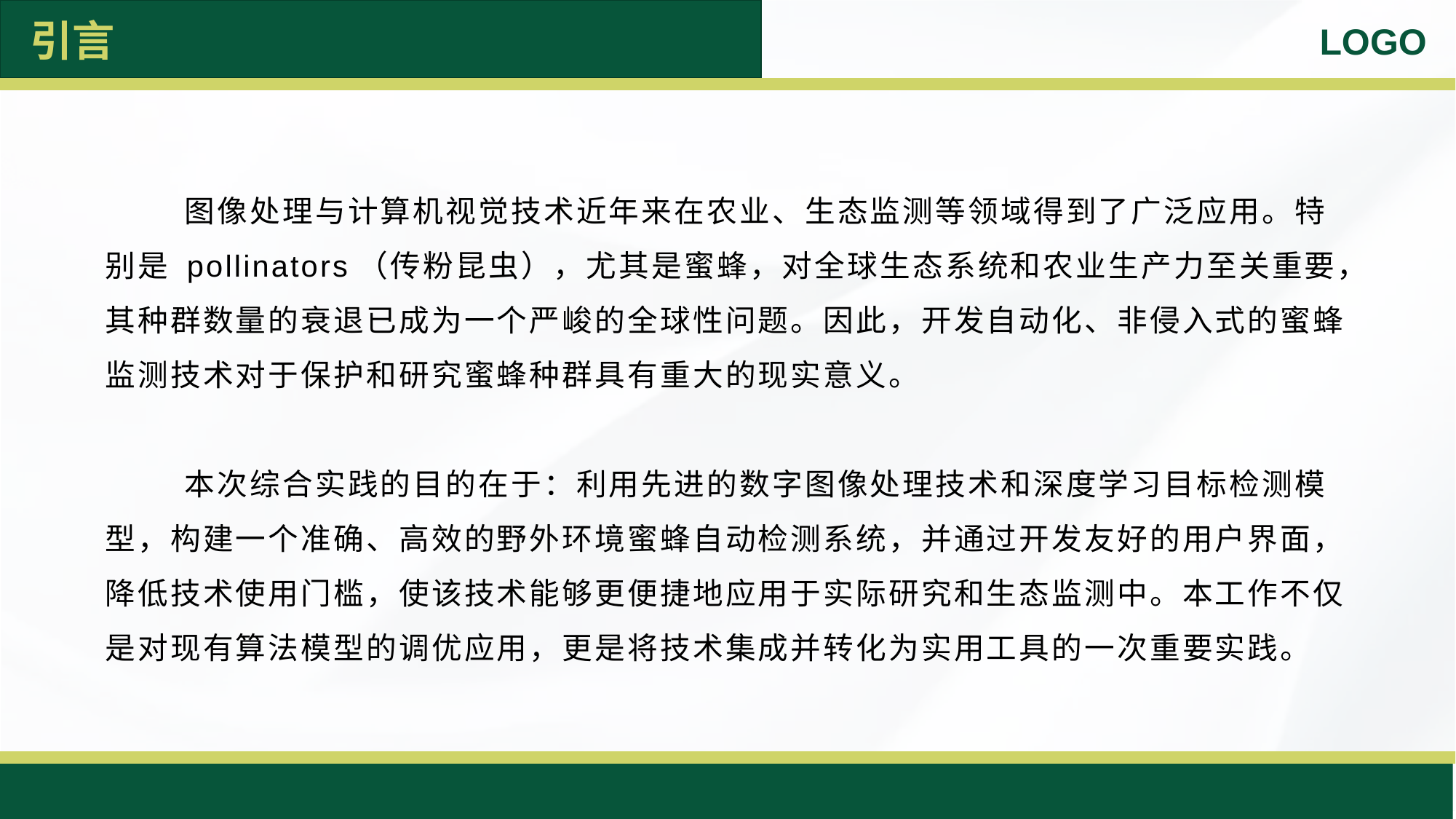

引言
        图像处理与计算机视觉技术近年来在农业、生态监测等领域得到了广泛应用。特别是 pollinators（传粉昆虫），尤其是蜜蜂，对全球生态系统和农业生产力至关重要，其种群数量的衰退已成为一个严峻的全球性问题。因此，开发自动化、非侵入式的蜜蜂监测技术对于保护和研究蜜蜂种群具有重大的现实意义。

        本次综合实践的目的在于：利用先进的数字图像处理技术和深度学习目标检测模型，构建一个准确、高效的野外环境蜜蜂自动检测系统，并通过开发友好的用户界面，降低技术使用门槛，使该技术能够更便捷地应用于实际研究和生态监测中。本工作不仅是对现有算法模型的调优应用，更是将技术集成并转化为实用工具的一次重要实践。